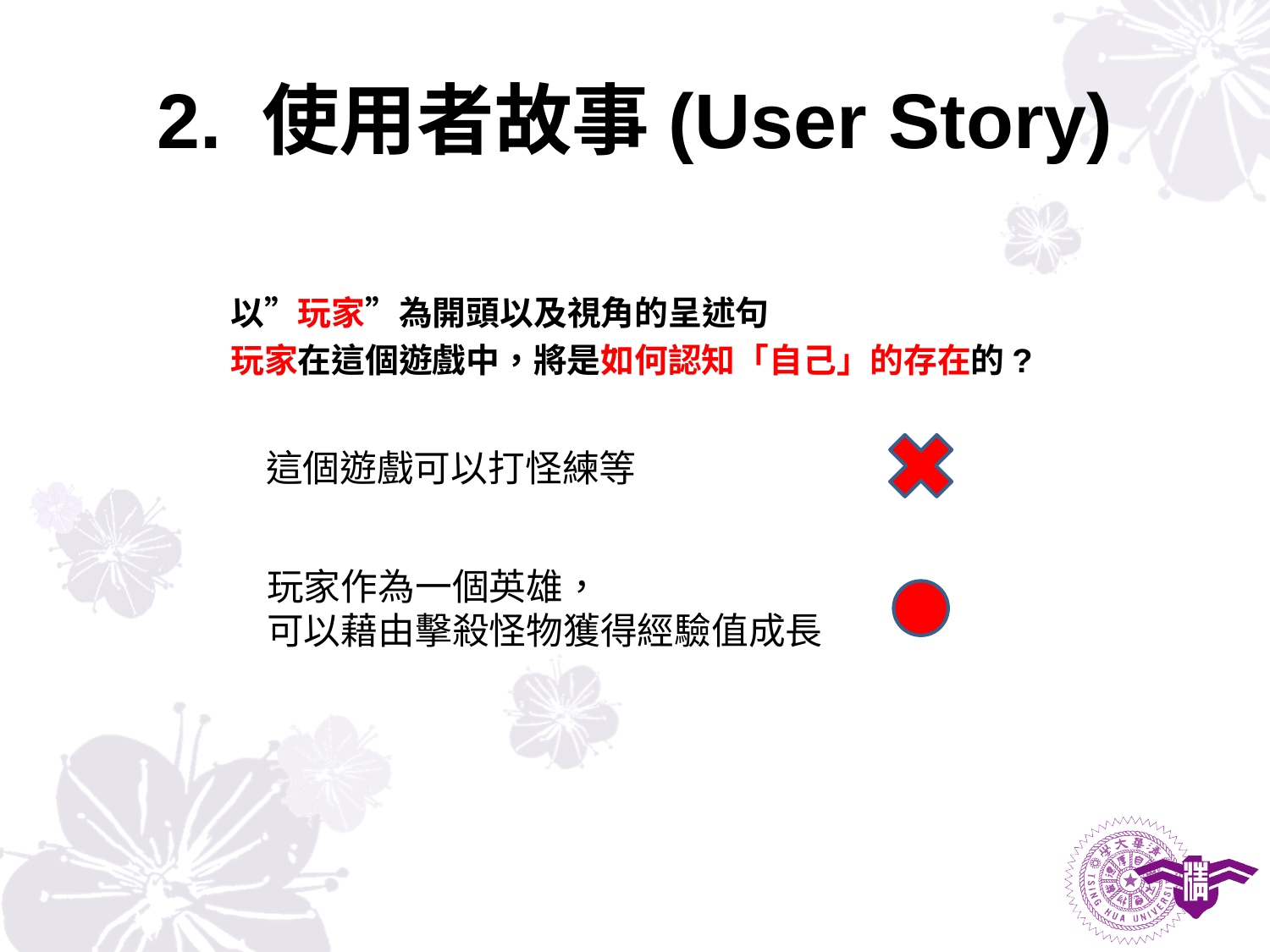

# 2. 使用者故事(User Story)
以”玩家”為開頭以及視角的呈述句
玩家在這個遊戲中，將是如何認知「自己」的存在的?

這個遊戲可以打怪練等
玩家作為一個英雄，
可以藉由擊殺怪物獲得經驗值成長